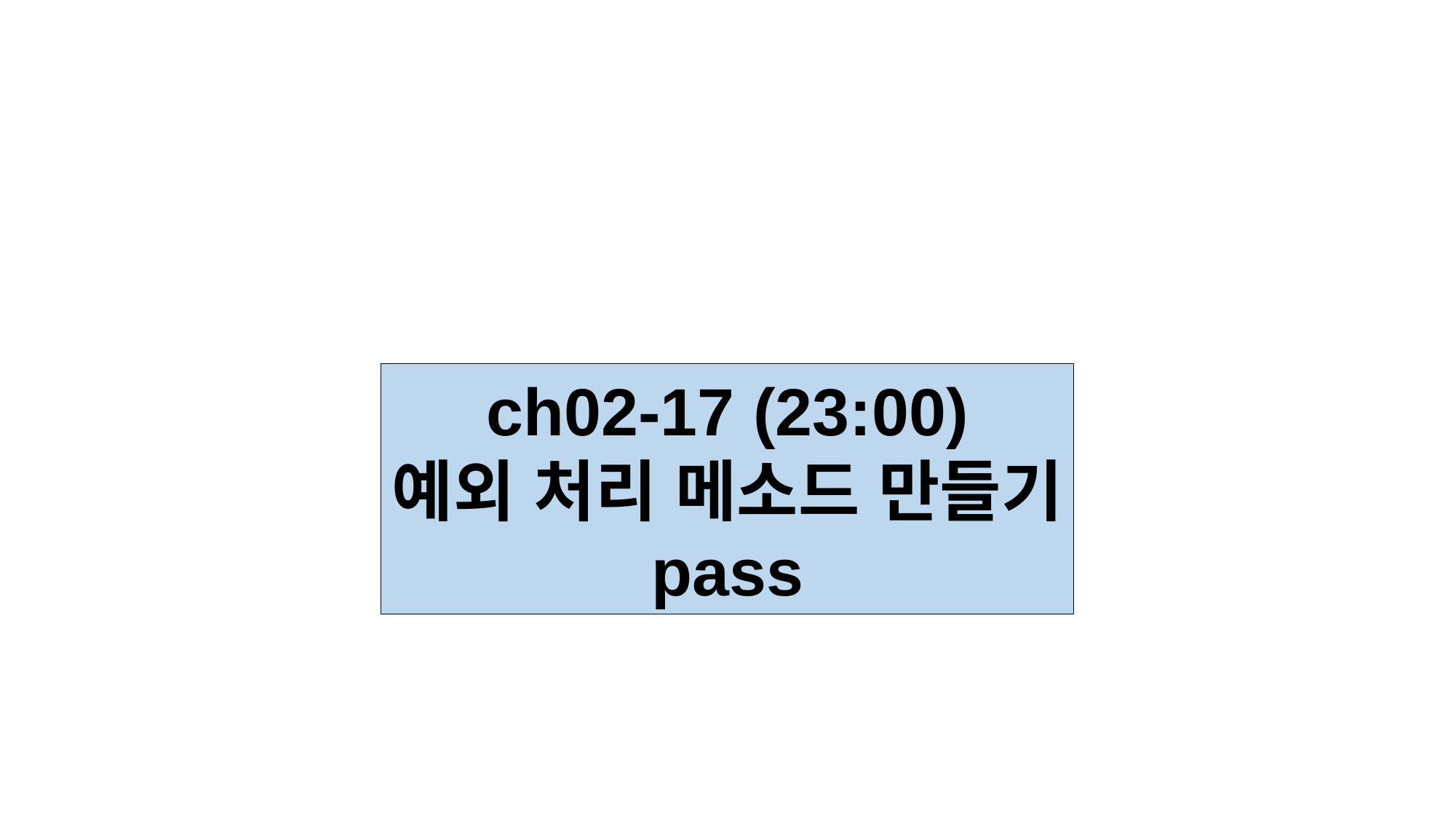

ch02-17 (23:00)
예외 처리 메소드 만들기
pass